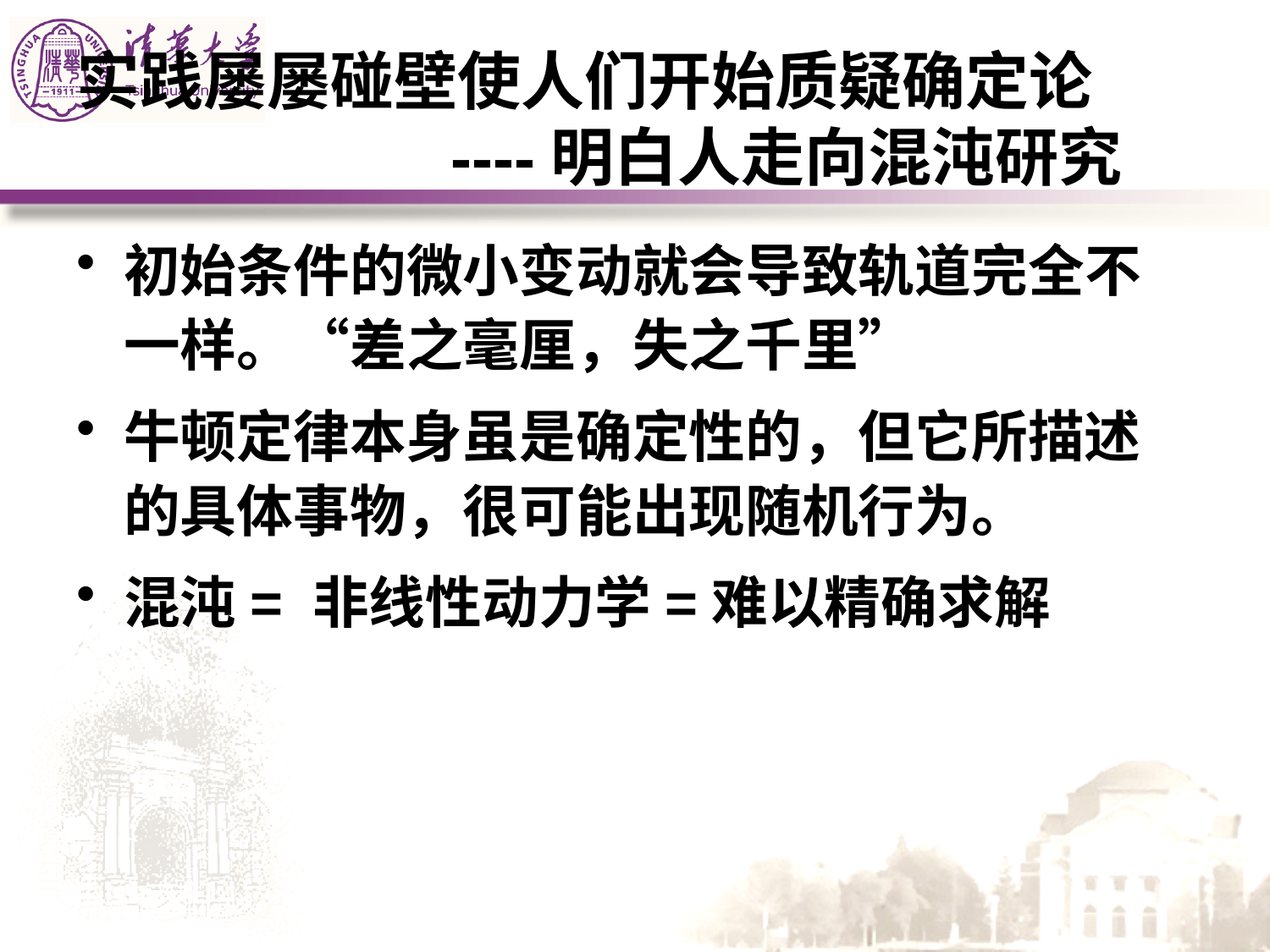

# 实践屡屡碰壁使人们开始质疑确定论 ----明白人走向混沌研究
初始条件的微小变动就会导致轨道完全不一样。“差之毫厘，失之千里”
牛顿定律本身虽是确定性的，但它所描述的具体事物，很可能出现随机行为。
混沌= 非线性动力学=难以精确求解